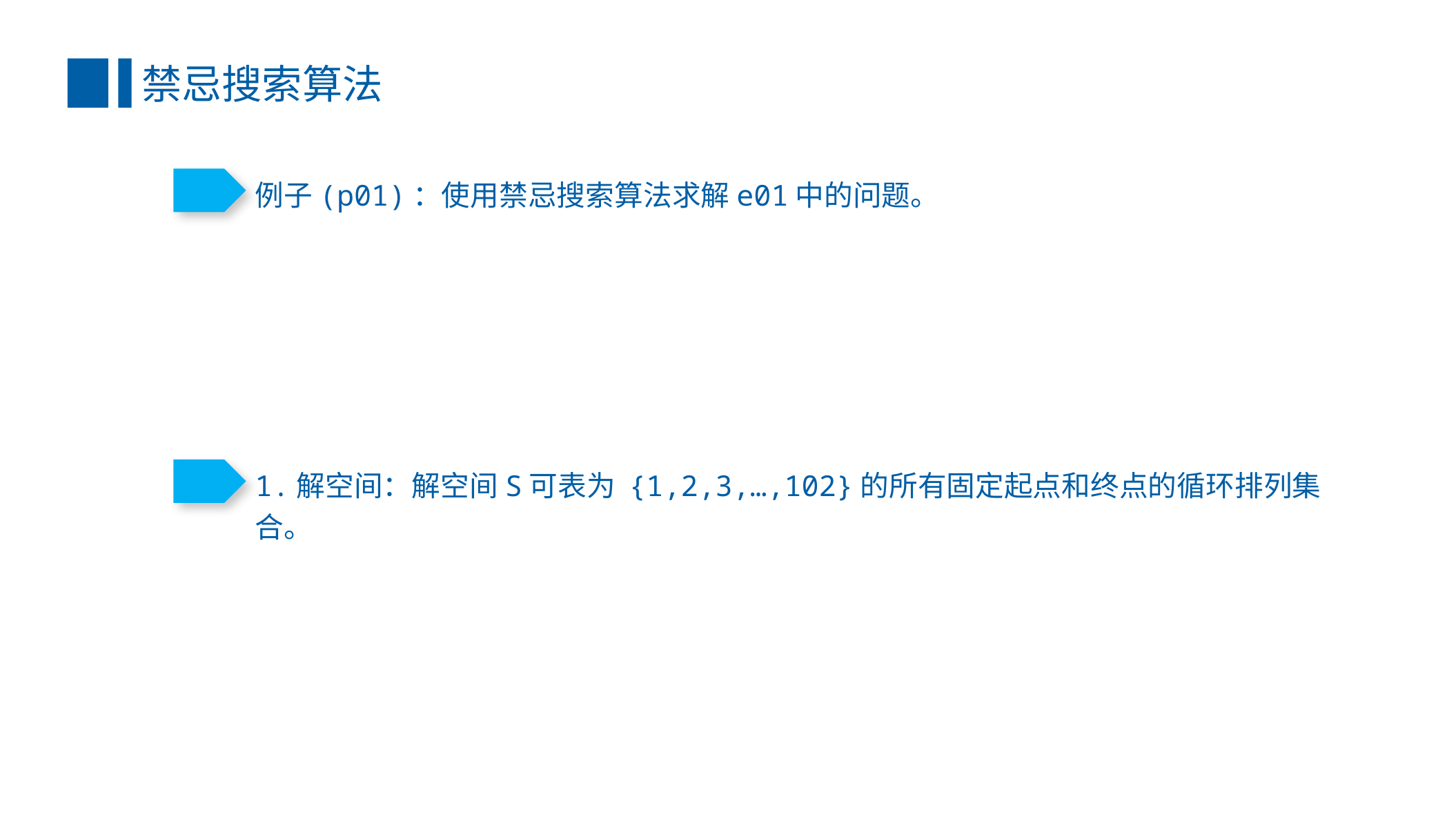

禁忌搜索算法

例子(p01)：使用禁忌搜索算法求解e01中的问题。

1.解空间：解空间S可表为 {1,2,3,…,102}的所有固定起点和终点的循环排列集合。